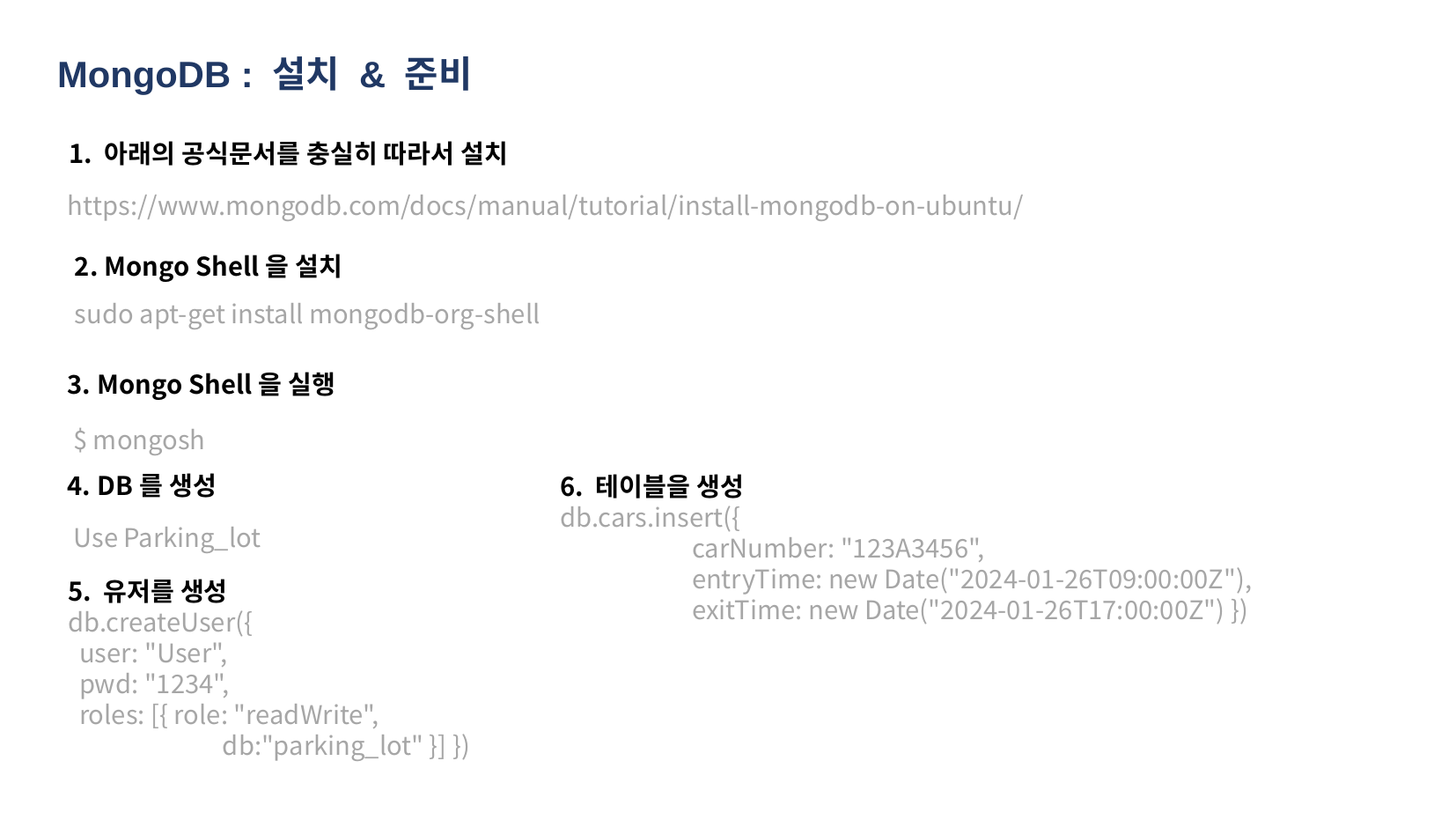

MongoDB : 설치 & 준비
1. 아래의 공식문서를 충실히 따라서 설치
https://www.mongodb.com/docs/manual/tutorial/install-mongodb-on-ubuntu/
2. Mongo Shell을 설치
sudo apt-get install mongodb-org-shell
3. Mongo Shell을 실행
$ mongosh
4. DB를 생성
Use Parking_lot
6. 테이블을 생성
db.cars.insert({
	carNumber: "123A3456",
	entryTime: new Date("2024-01-26T09:00:00Z"),
	exitTime: new Date("2024-01-26T17:00:00Z") })

5. 유저를 생성
db.createUser({
  user: "User",
  pwd: "1234",
  roles: [{ role: "readWrite",
	    db:"parking_lot" }] })